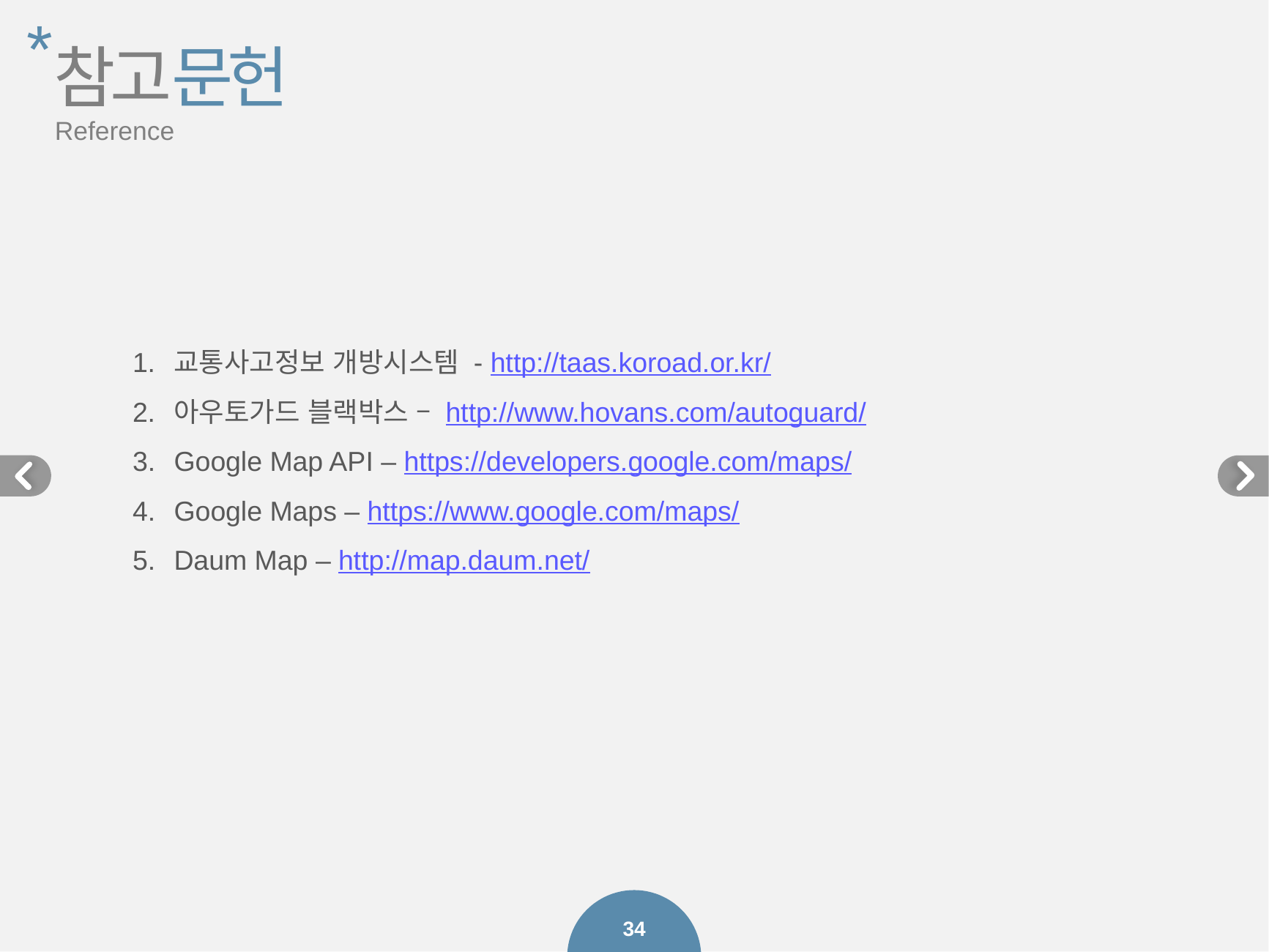

*
참고문헌
Reference
교통사고정보 개방시스템 - http://taas.koroad.or.kr/
아우토가드 블랙박스 – http://www.hovans.com/autoguard/
Google Map API – https://developers.google.com/maps/
Google Maps – https://www.google.com/maps/
Daum Map – http://map.daum.net/